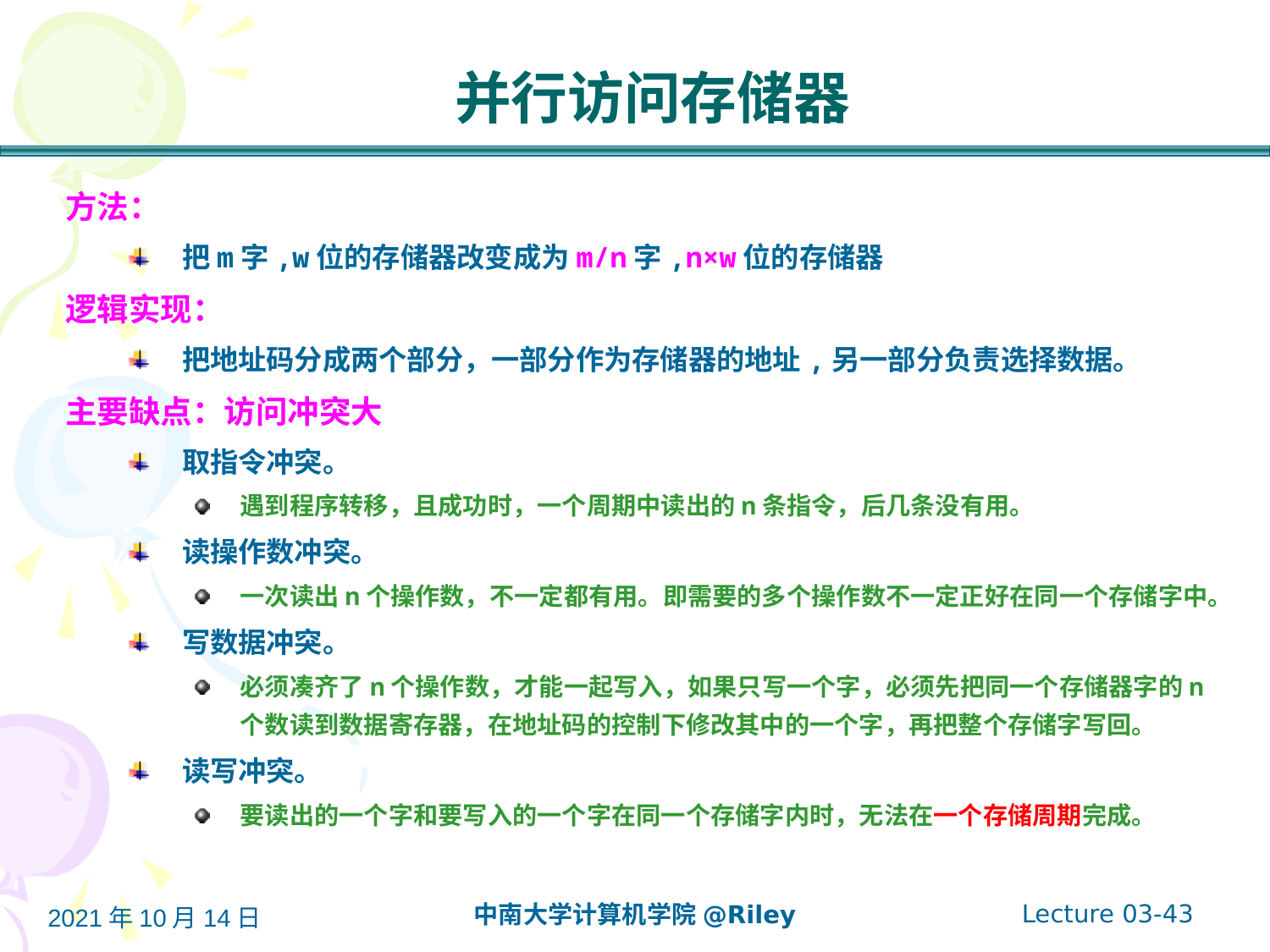

# 并行访问存储器
方法：
把m字,w位的存储器改变成为m/n字,n×w位的存储器
逻辑实现：
把地址码分成两个部分，一部分作为存储器的地址,另一部分负责选择数据。
主要缺点：访问冲突大
取指令冲突。
遇到程序转移，且成功时，一个周期中读出的n条指令，后几条没有用。
读操作数冲突。
一次读出n个操作数，不一定都有用。即需要的多个操作数不一定正好在同一个存储字中。
写数据冲突。
必须凑齐了n个操作数，才能一起写入，如果只写一个字，必须先把同一个存储器字的n个数读到数据寄存器，在地址码的控制下修改其中的一个字，再把整个存储字写回。
读写冲突。
要读出的一个字和要写入的一个字在同一个存储字内时，无法在一个存储周期完成。
Lecture 03-43
中南大学计算机学院@Riley
2021年10月14日